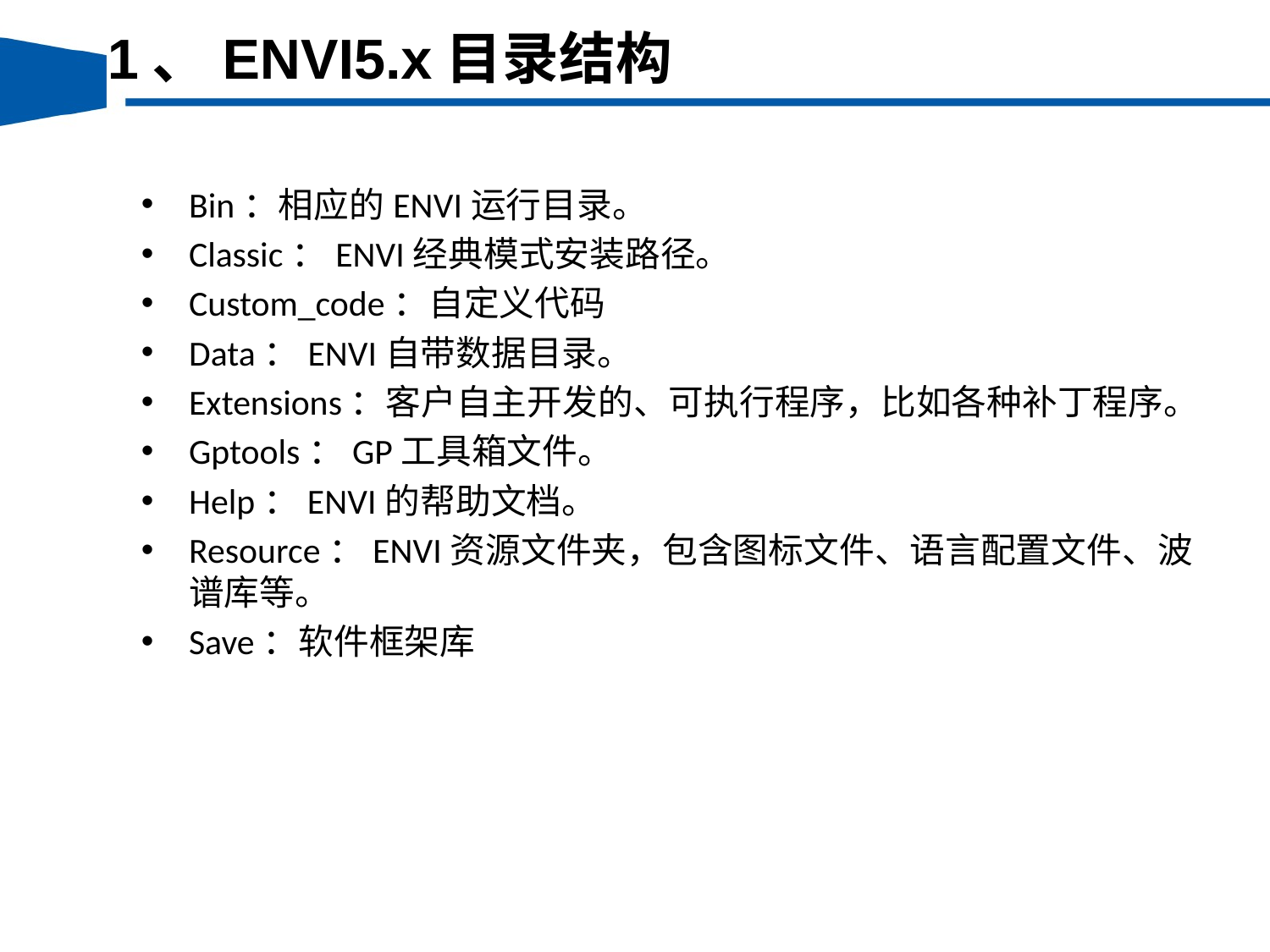

1、ENVI5.x目录结构
Bin：相应的ENVI运行目录。
Classic：ENVI经典模式安装路径。
Custom_code：自定义代码
Data：ENVI自带数据目录。
Extensions：客户自主开发的、可执行程序，比如各种补丁程序。
Gptools：GP工具箱文件。
Help：ENVI的帮助文档。
Resource：ENVI资源文件夹，包含图标文件、语言配置文件、波谱库等。
Save：软件框架库